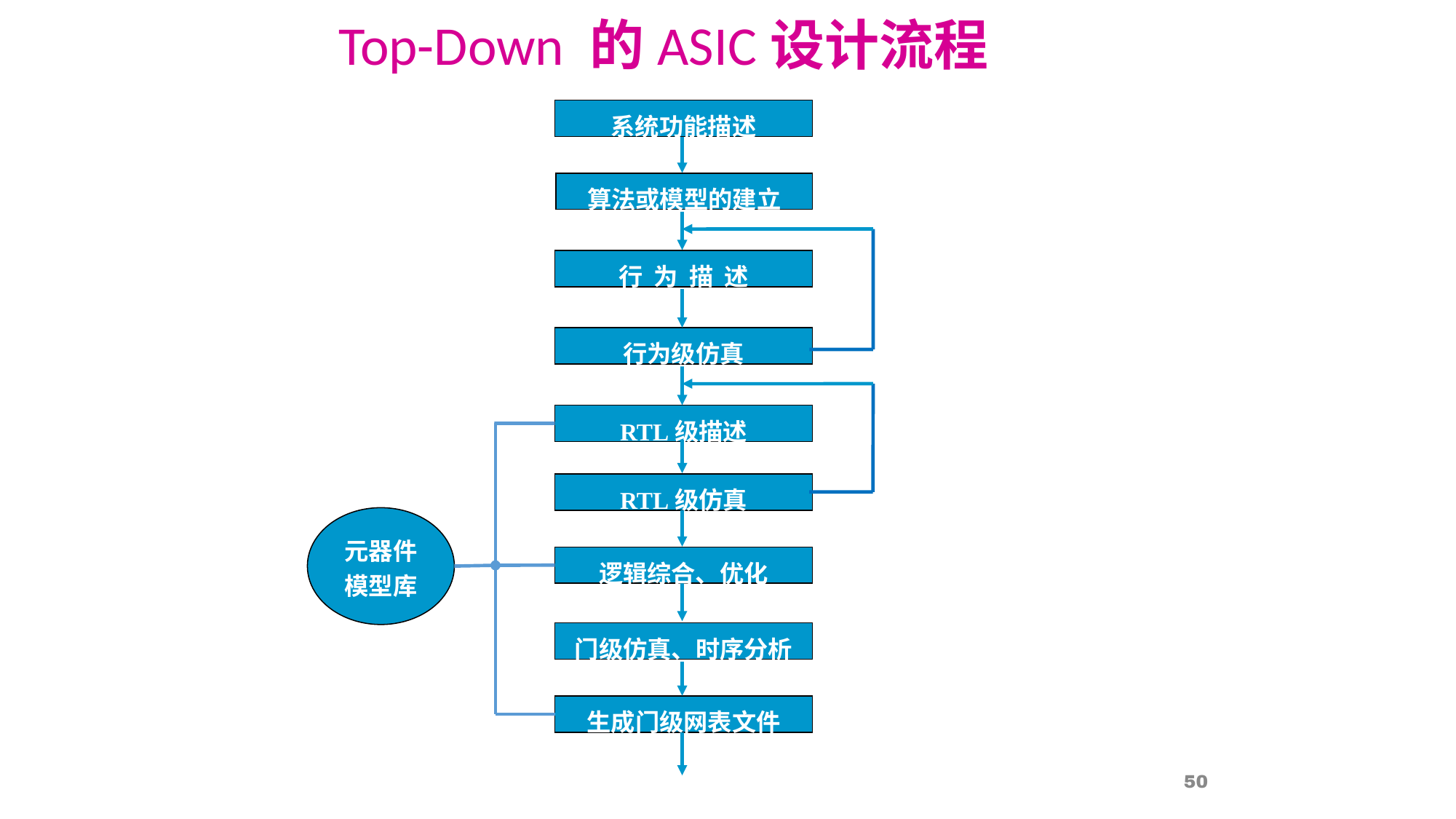

# Top-Down 的ASIC设计流程
系统功能描述

算法或模型的建立

行  为  描  述

行为级仿真

RTL级描述
元器件
模型库

RTL级仿真

逻辑综合、优化

门级仿真、时序分析

生成门级网表文件

50